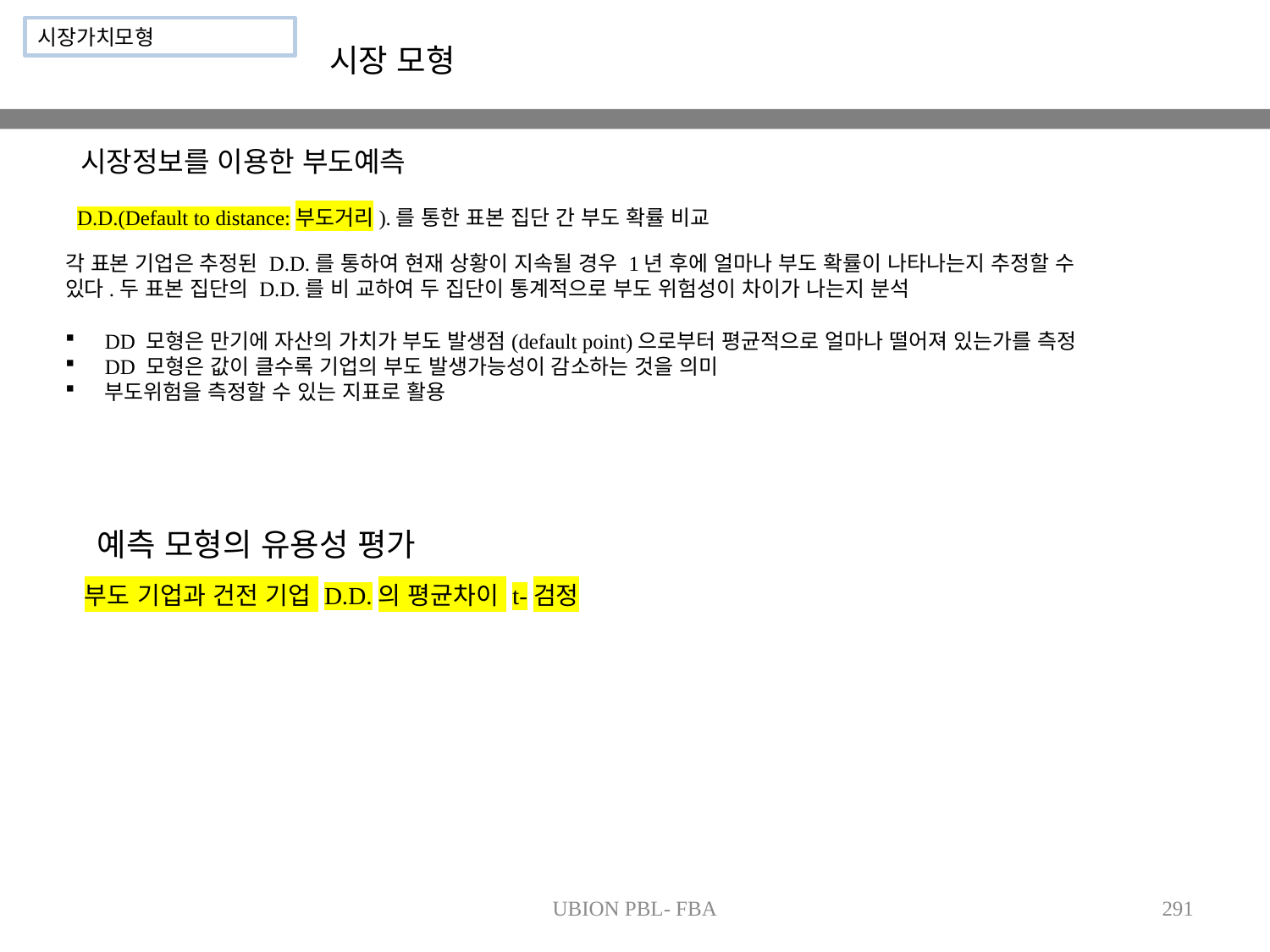

시장가치모형
시장 모형

시장정보를 이용한 부도예측
D.D.(Default to distance:부도거리).를 통한 표본 집단 간 부도 확률 비교
각 표본 기업은 추정된 D.D.를 통하여 현재 상황이 지속될 경우 1년 후에 얼마나 부도 확률이 나타나는지 추정할 수 있다.두 표본 집단의 D.D.를 비 교하여 두 집단이 통계적으로 부도 위험성이 차이가 나는지 분석
DD 모형은 만기에 자산의 가치가 부도 발생점(default point)으로부터 평균적으로 얼마나 떨어져 있는가를 측정
DD 모형은 값이 클수록 기업의 부도 발생가능성이 감소하는 것을 의미
부도위험을 측정할 수 있는 지표로 활용
예측 모형의 유용성 평가
부도 기업과 건전 기업 D.D.의 평균차이 t-검정
UBION PBL- FBA
291